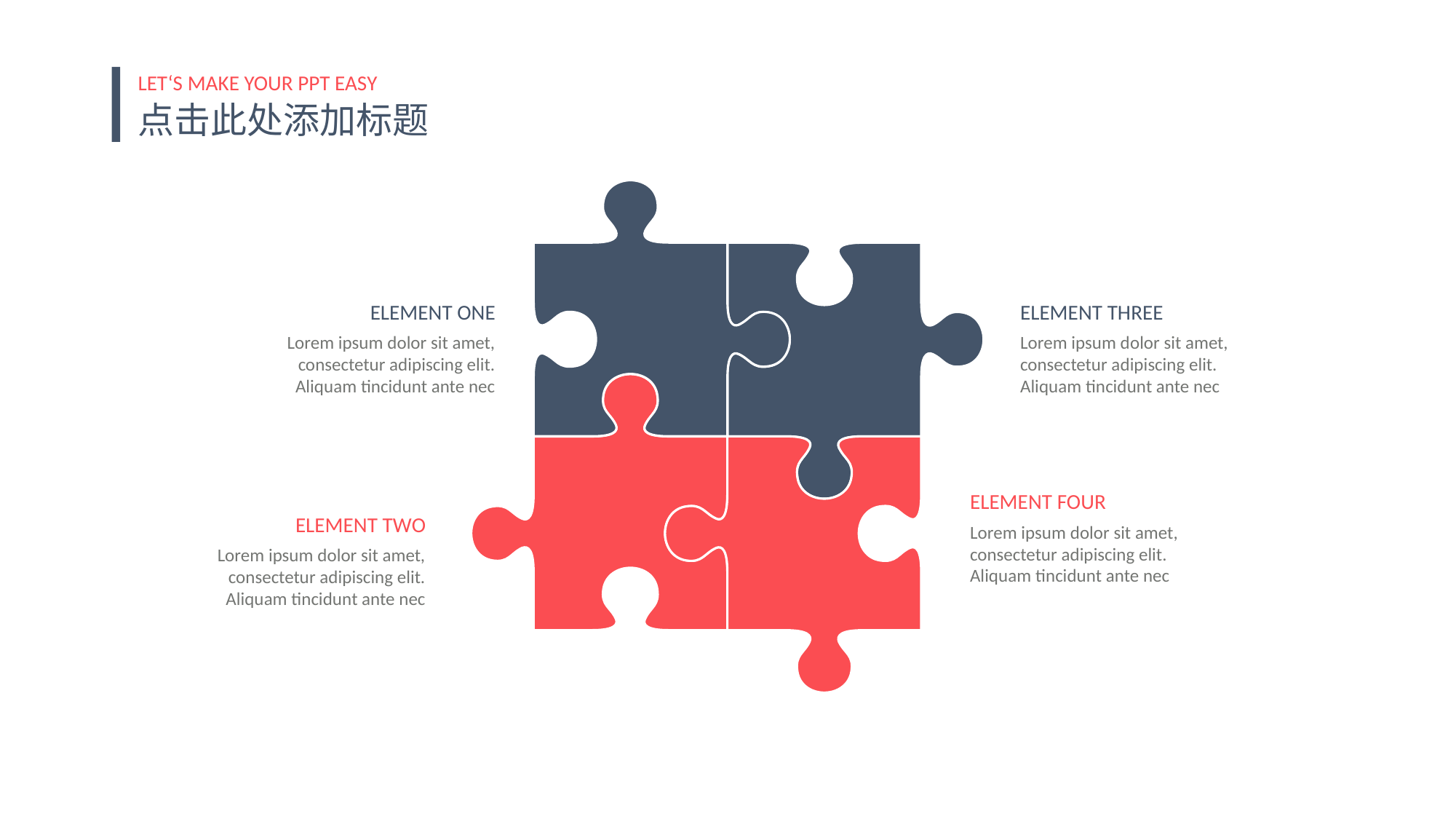

LET‘S MAKE YOUR PPT EASY

点击此处添加标题

ELEMENT ONE
ELEMENT THREE
Lorem ipsum dolor sit amet, consectetur adipiscing elit. Aliquam tincidunt ante nec
Lorem ipsum dolor sit amet, consectetur adipiscing elit. Aliquam tincidunt ante nec

ELEMENT FOUR
ELEMENT TWO
Lorem ipsum dolor sit amet, consectetur adipiscing elit. Aliquam tincidunt ante nec
Lorem ipsum dolor sit amet, consectetur adipiscing elit. Aliquam tincidunt ante nec